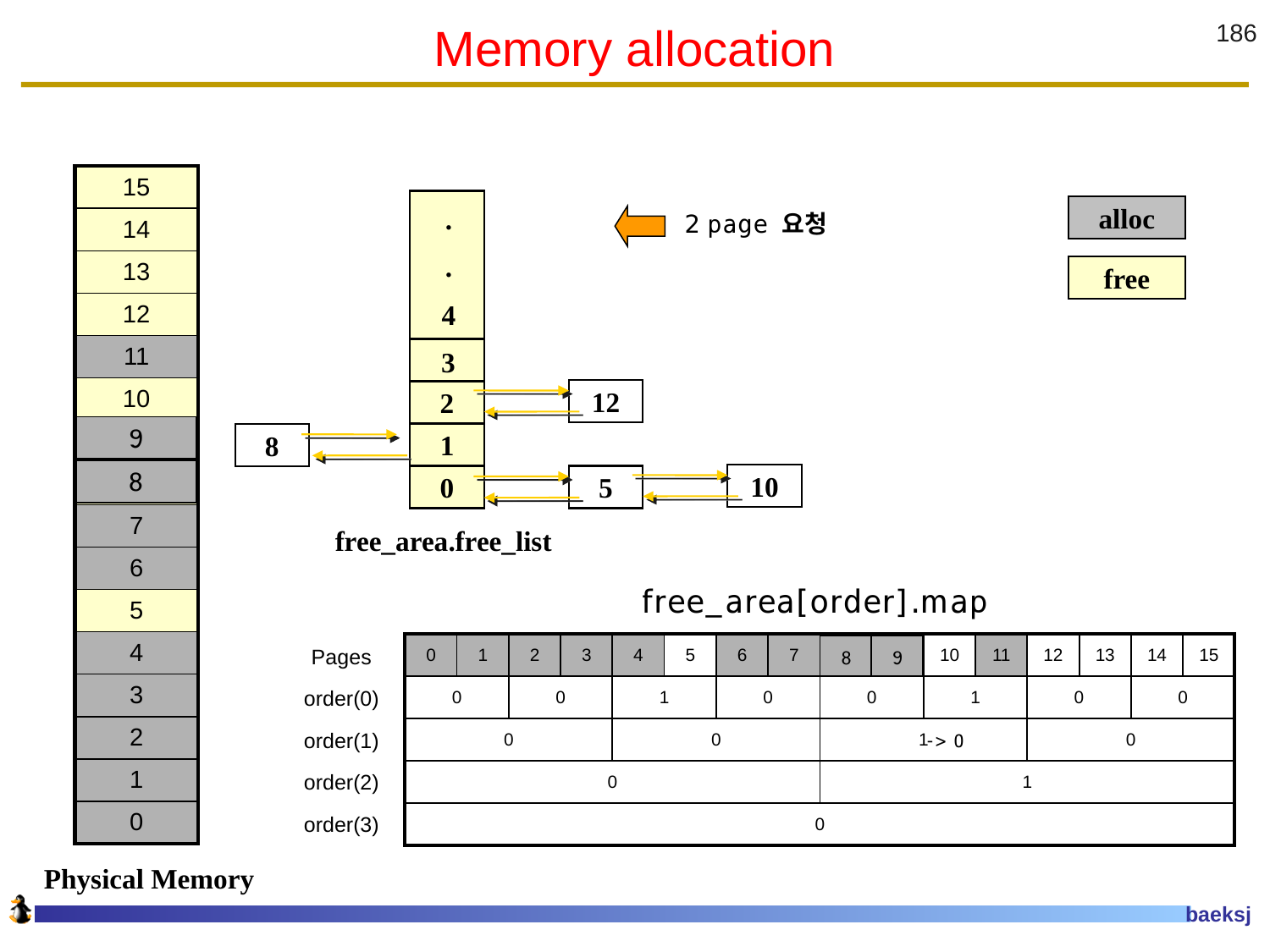

# Memory allocation
186
| 15 |
| --- |
| 14 |
| 13 |
| 12 |
| 11 |
| 10 |
| 9 |
| 8 |
| 7 |
| 6 |
| 5 |
| 4 |
| 3 |
| 2 |
| 1 |
| 0 |

.
.
4
alloc
2 page 요청

free
3

2
12

9
1

8

8
0
10

5

free_area.free_list
free_area[order].map
| 0 | 1 | 2 | 3 | 4 | 5 | 6 | 7 | 8 | 9 | 10 | 11 | 12 | 13 | 14 | 15 |
| --- | --- | --- | --- | --- | --- | --- | --- | --- | --- | --- | --- | --- | --- | --- | --- |
| 0 |  | 0 |  | 1 |  | 0 |  | 0 |  | 1 |  | 0 |  | 0 |  |
| 0 |  |  |  | 0 |  |  |  | 1 |  |  |  | 0 |  |  |  |
| 0 |  |  |  |  |  |  |  | 1 |  |  |  |  |  |  |  |
| 0 |  |  |  |  |  |  |  |  |  |  |  |  |  |  |  |

8

9
| Pages |
| --- |
| order(0) |
| order(1) |
| order(2) |
| order(3) |
      -> 0
Physical Memory